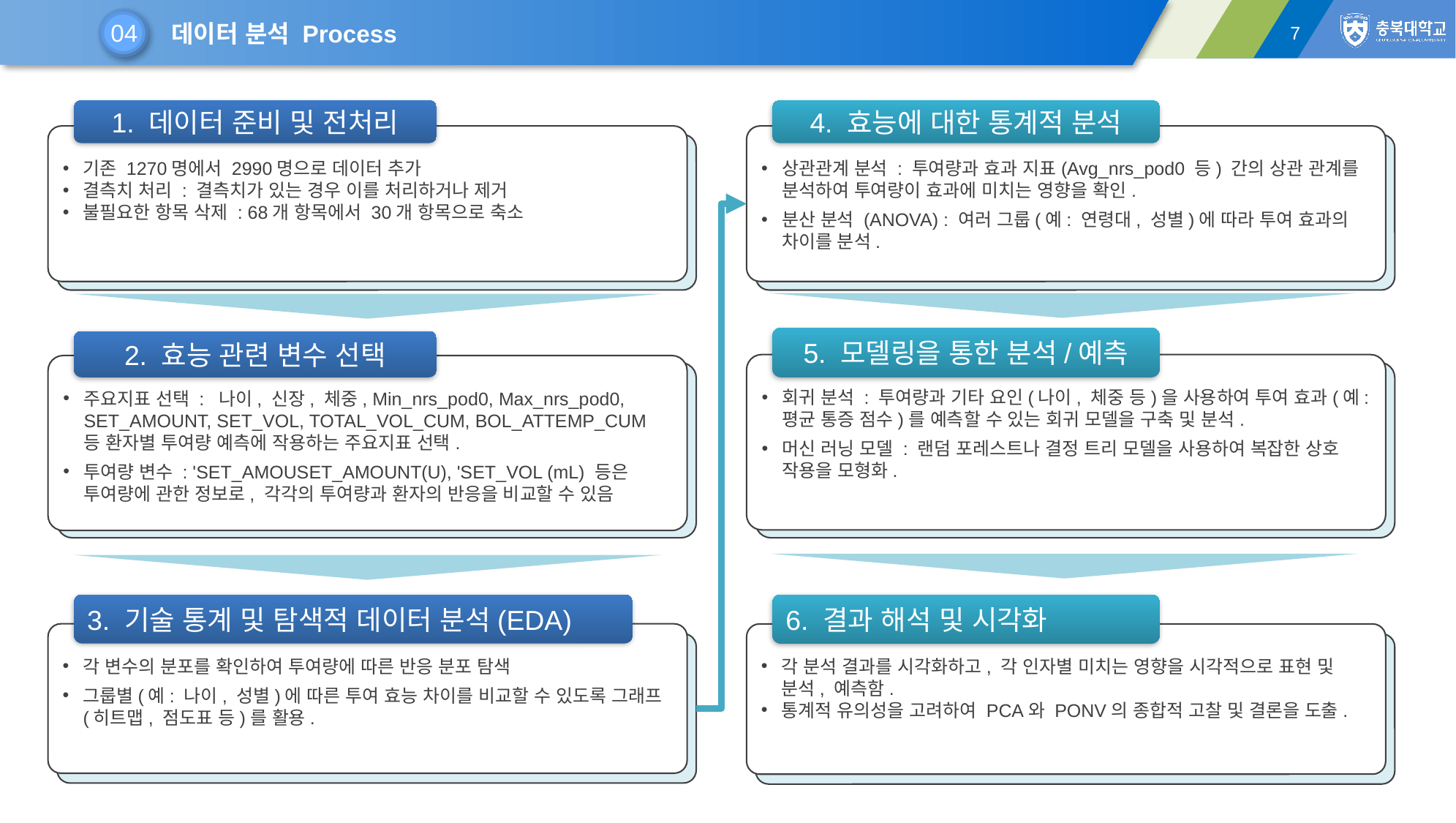

04
데이터 분석 Process
7
1. 데이터 준비 및 전처리

기존 1270명에서 2990명으로 데이터 추가
결측치 처리 : 결측치가 있는 경우 이를 처리하거나 제거
불필요한 항목 삭제 : 68개 항목에서 30개 항목으로 축소

4. 효능에 대한 통계적 분석

상관관계 분석 : 투여량과 효과 지표(Avg_nrs_pod0 등) 간의 상관 관계를 분석하여 투여량이 효과에 미치는 영향을 확인.

분산 분석 (ANOVA) : 여러 그룹(예: 연령대, 성별)에 따라 투여 효과의 차이를 분석.

5. 모델링을 통한 분석/예측

회귀 분석 : 투여량과 기타 요인(나이, 체중 등)을 사용하여 투여 효과(예: 평균 통증 점수)를 예측할 수 있는 회귀 모델을 구축 및 분석.

머신 러닝 모델 : 랜덤 포레스트나 결정 트리 모델을 사용하여 복잡한 상호 작용을 모형화.

2. 효능 관련 변수 선택

주요지표 선택 :  나이, 신장, 체중, Min_nrs_pod0, Max_nrs_pod0, SET_AMOUNT, SET_VOL, TOTAL_VOL_CUM, BOL_ATTEMP_CUM 등 환자별 투여량 예측에 작용하는 주요지표 선택.

투여량 변수 : 'SET_AMOUSET_AMOUNT(U), 'SET_VOL (mL) 등은 투여량에 관한 정보로, 각각의 투여량과 환자의 반응을 비교할 수 있음

3. 기술 통계 및 탐색적 데이터 분석(EDA)

각 변수의 분포를 확인하여 투여량에 따른 반응 분포 탐색

그룹별(예: 나이, 성별)에 따른 투여 효능 차이를 비교할 수 있도록 그래프(히트맵, 점도표 등)를 활용.

6. 결과 해석 및 시각화

각 분석 결과를 시각화하고, 각 인자별 미치는 영향을 시각적으로 표현 및 분석, 예측함.
통계적 유의성을 고려하여 PCA와 PONV의 종합적 고찰 및 결론을 도출.